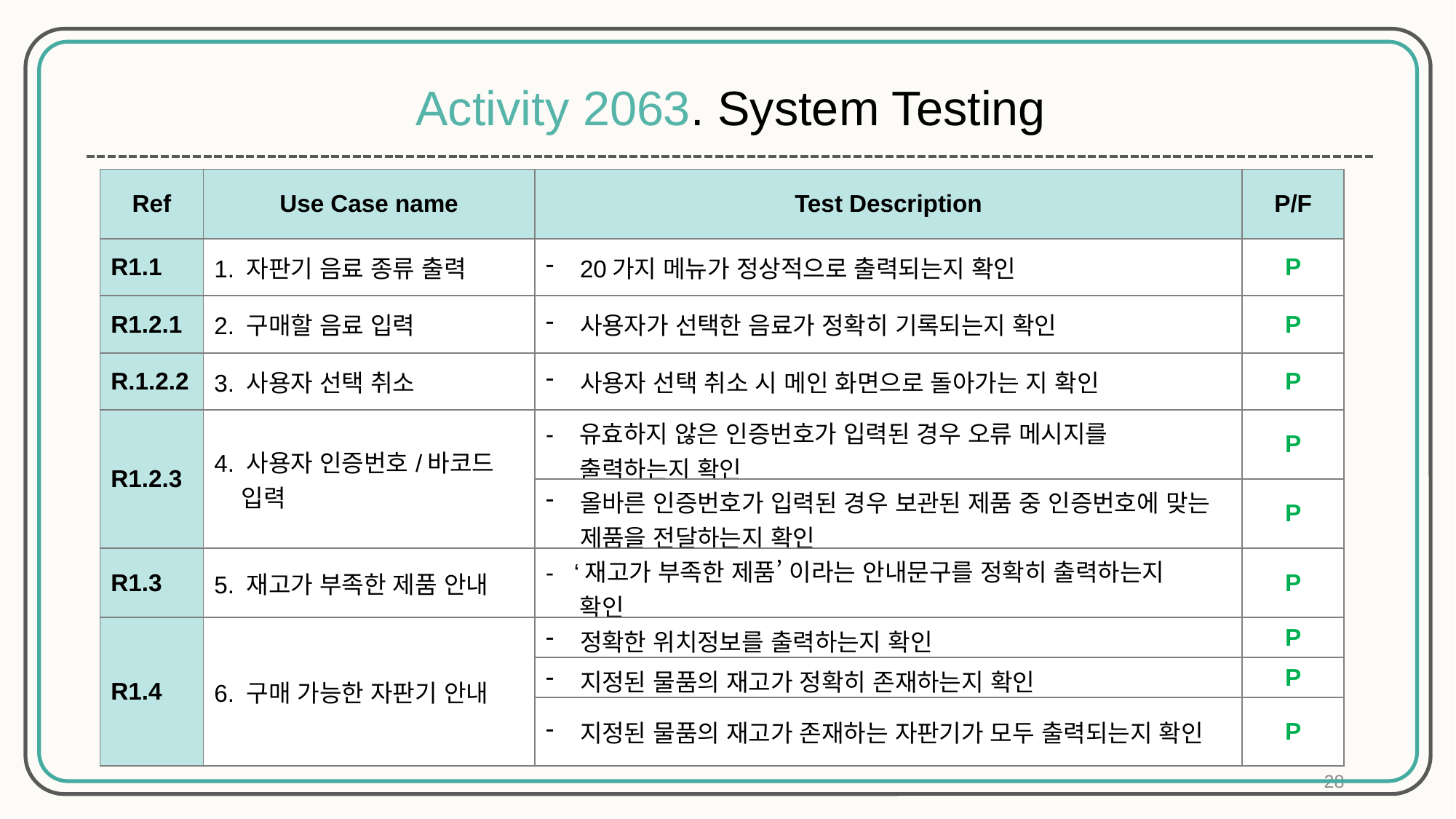

Activity 2063. System Testing

| Ref | Use Case name | Test Description | P/F |
| --- | --- | --- | --- |
| R1.1 | 1. 자판기 음료 종류 출력 | 20가지 메뉴가 정상적으로 출력되는지 확인 | P |
| R1.2.1 | 2. 구매할 음료 입력 | 사용자가 선택한 음료가 정확히 기록되는지 확인 | P |
| R.1.2.2 | 3. 사용자 선택 취소 | 사용자 선택 취소 시 메인 화면으로 돌아가는 지 확인 | P |
| R1.2.3 | 4. 사용자 인증번호/바코드     입력 | -  유효하지 않은 인증번호가 입력된 경우 오류 메시지를 출력하는지 확인 | P |
|  |  | 올바른 인증번호가 입력된 경우 보관된 제품 중 인증번호에 맞는 제품을 전달하는지 확인 | P |
| R1.3 | 5. 재고가 부족한 제품 안내 | -  ‘재고가 부족한 제품’ 이라는 안내문구를 정확히 출력하는지 확인 | P |
| R1.4 | 6. 구매 가능한 자판기 안내 | 정확한 위치정보를 출력하는지 확인 | P |
|  |  | 지정된 물품의 재고가 정확히 존재하는지 확인 | P |
|  |  | 지정된 물품의 재고가 존재하는 자판기가 모두 출력되는지 확인 | P |
28